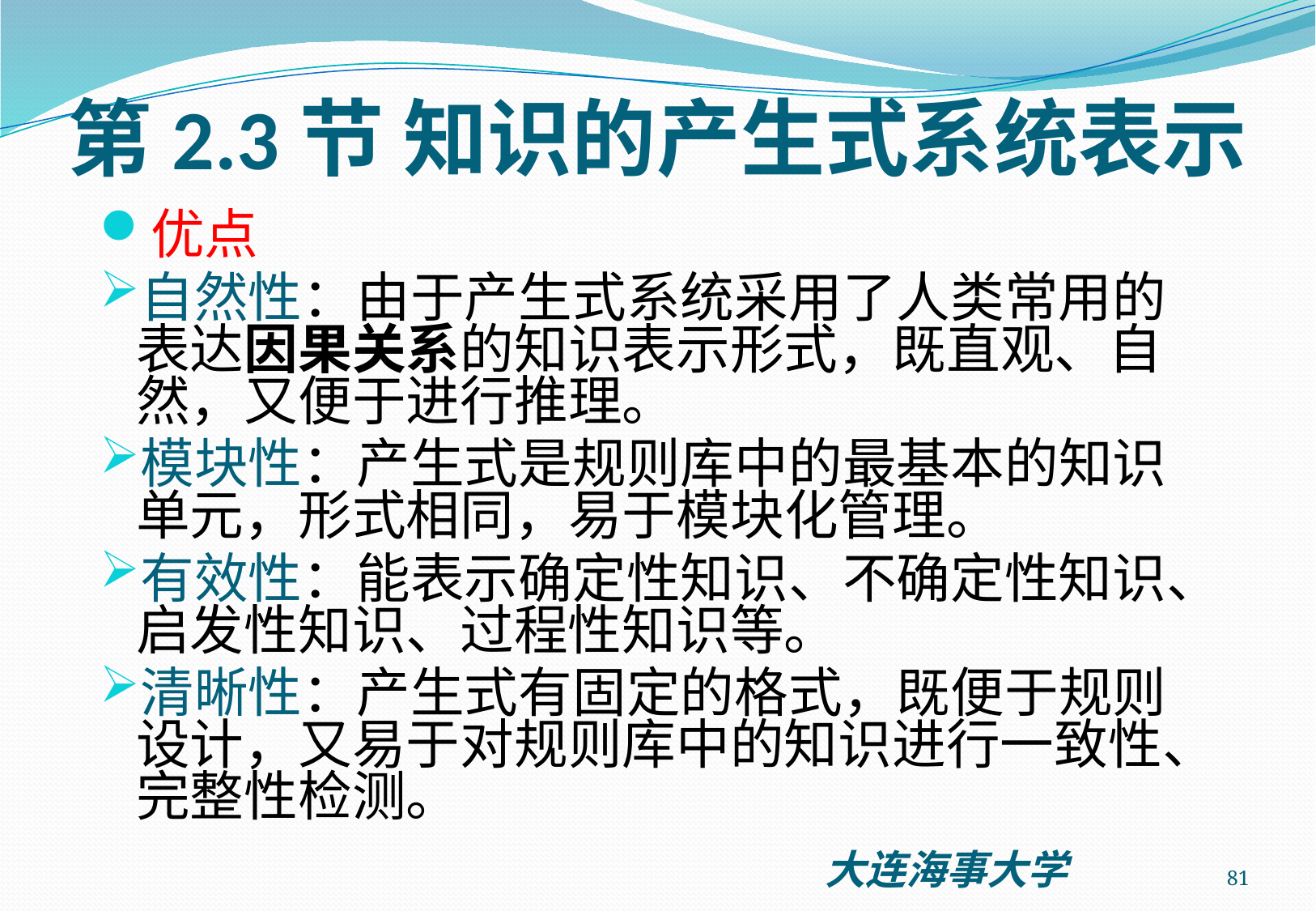

# 第2.3节 知识的产生式系统表示
优点
自然性：由于产生式系统采用了人类常用的表达因果关系的知识表示形式，既直观、自然，又便于进行推理。
模块性：产生式是规则库中的最基本的知识单元，形式相同，易于模块化管理。
有效性：能表示确定性知识、不确定性知识、启发性知识、过程性知识等。
清晰性：产生式有固定的格式，既便于规则设计，又易于对规则库中的知识进行一致性、完整性检测。
81